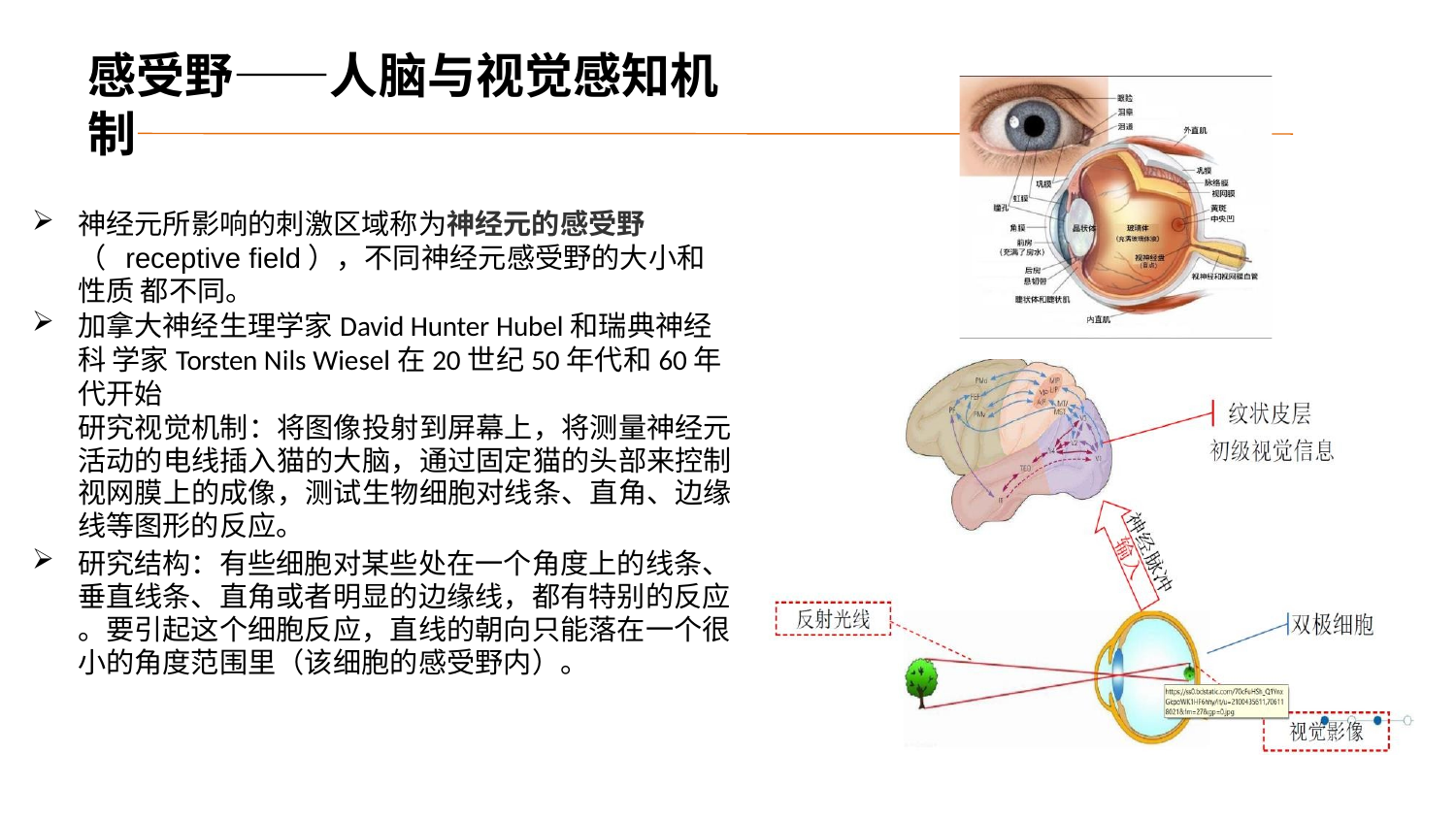

# 感受野——人脑与视觉感知机制

神经元所影响的刺激区域称为神经元的感受野（  receptive field），不同神经元感受野的大小和性质 都不同。
加拿大神经生理学家David Hunter Hubel和瑞典神经科 学家Torsten Nils Wiesel在20世纪50年代和60年代开始
研究视觉机制：将图像投射到屏幕上，将测量神经元 活动的电线插入猫的大脑，通过固定猫的头部来控制 视网膜上的成像，测试生物细胞对线条、直角、边缘 线等图形的反应。
研究结构：有些细胞对某些处在一个角度上的线条、 垂直线条、直角或者明显的边缘线，都有特别的反应
。要引起这个细胞反应，直线的朝向只能落在一个很
小的角度范围里（该细胞的感受野内）。